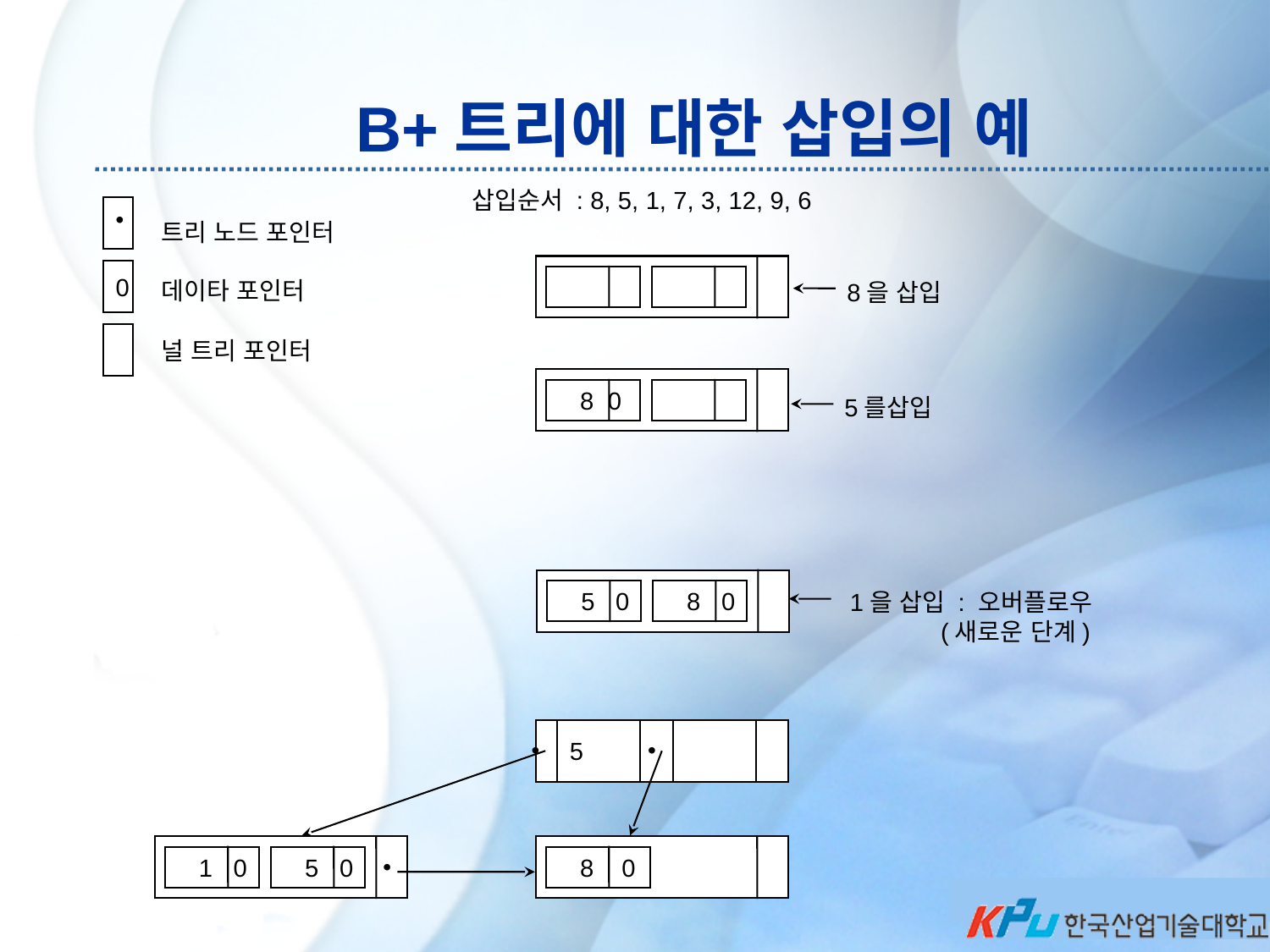

B+트리에 대한 삽입의 예
삽입순서 : 8, 5, 1, 7, 3, 12, 9, 6

트리 노드 포인터

데이타 포인터

널 트리 포인터

0

8을 삽입

   8  0

5를삽입

   5   0
   8   0
1을 삽입 : 오버플로우
             (새로운 단계)

5

   1   0
   5   0
   8    0